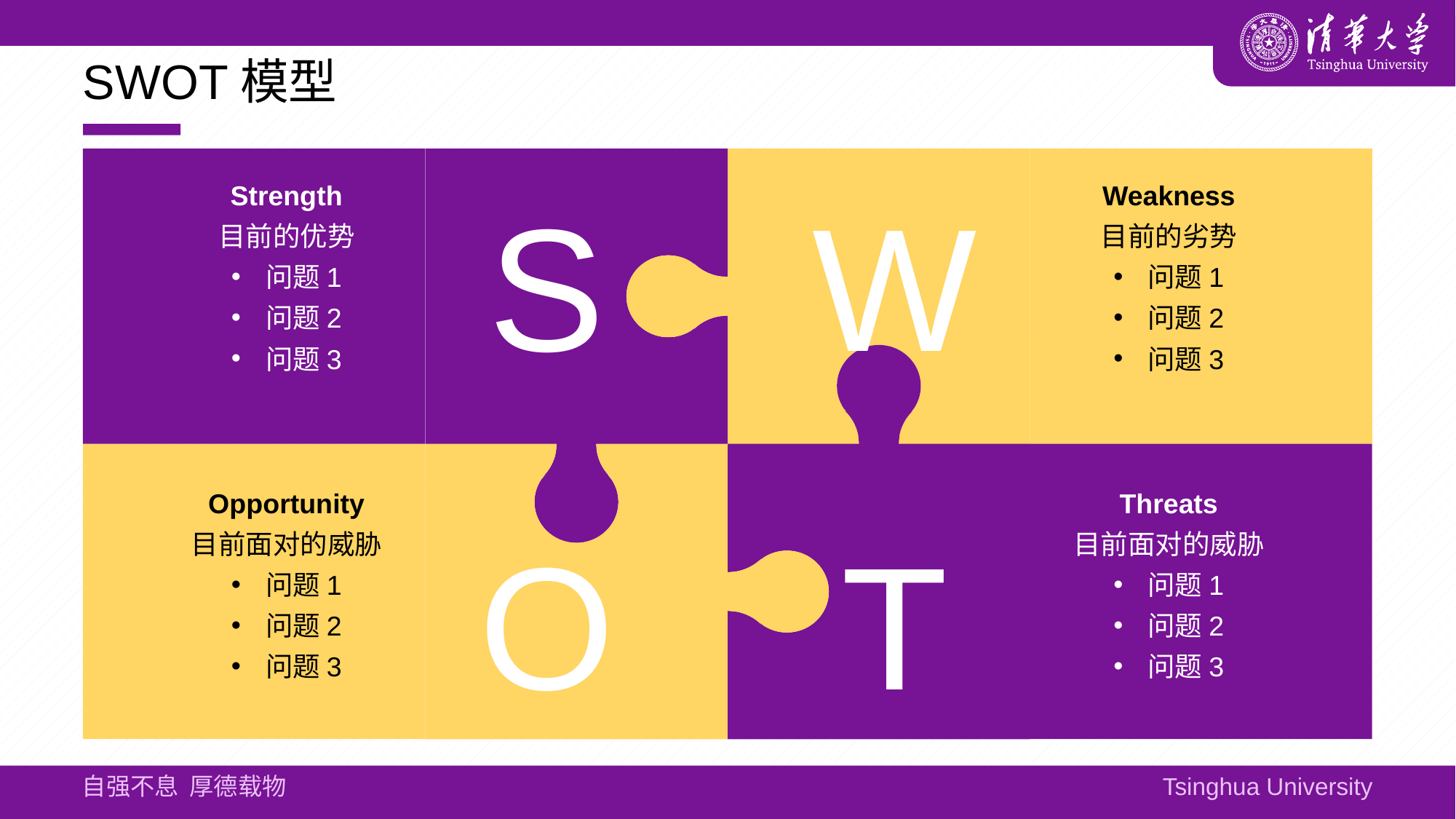

# SWOT模型

S
W

O
T
Strength
目前的优势
问题1
问题2
问题3
Weakness
目前的劣势
问题1
问题2
问题3

Opportunity
目前面对的威胁
问题1
问题2
问题3
Threats
目前面对的威胁
问题1
问题2
问题3